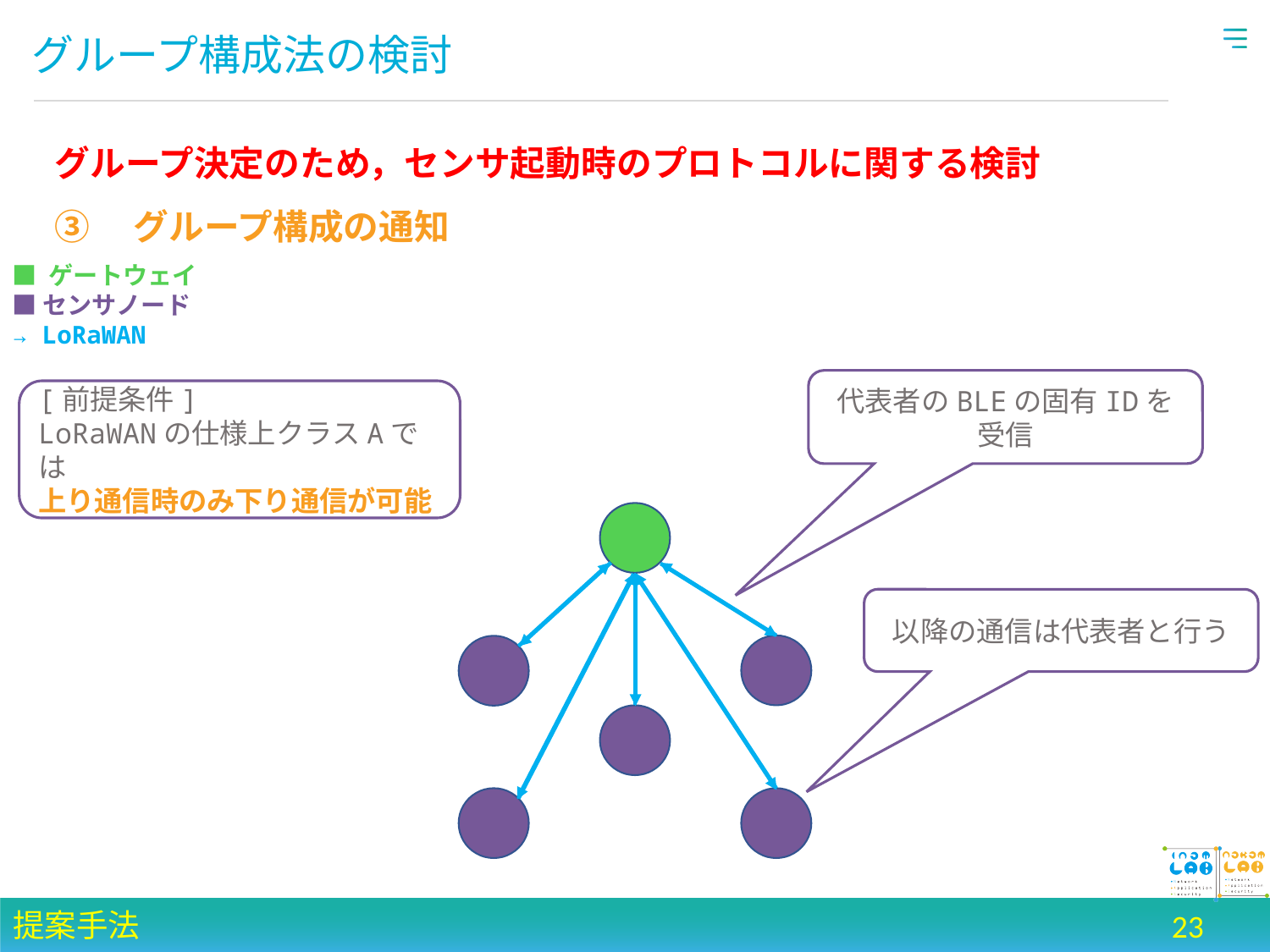

# グループ構成法の検討
グループ決定のため，センサ起動時のプロトコルに関する検討
③　グループ構成の通知
■ ゲートウェイ
■ センサノード
→ LoRaWAN
代表者のBLEの固有IDを受信
[前提条件]
LoRaWANの仕様上クラスAでは
上り通信時のみ下り通信が可能

以降の通信は代表者と行う

提案手法